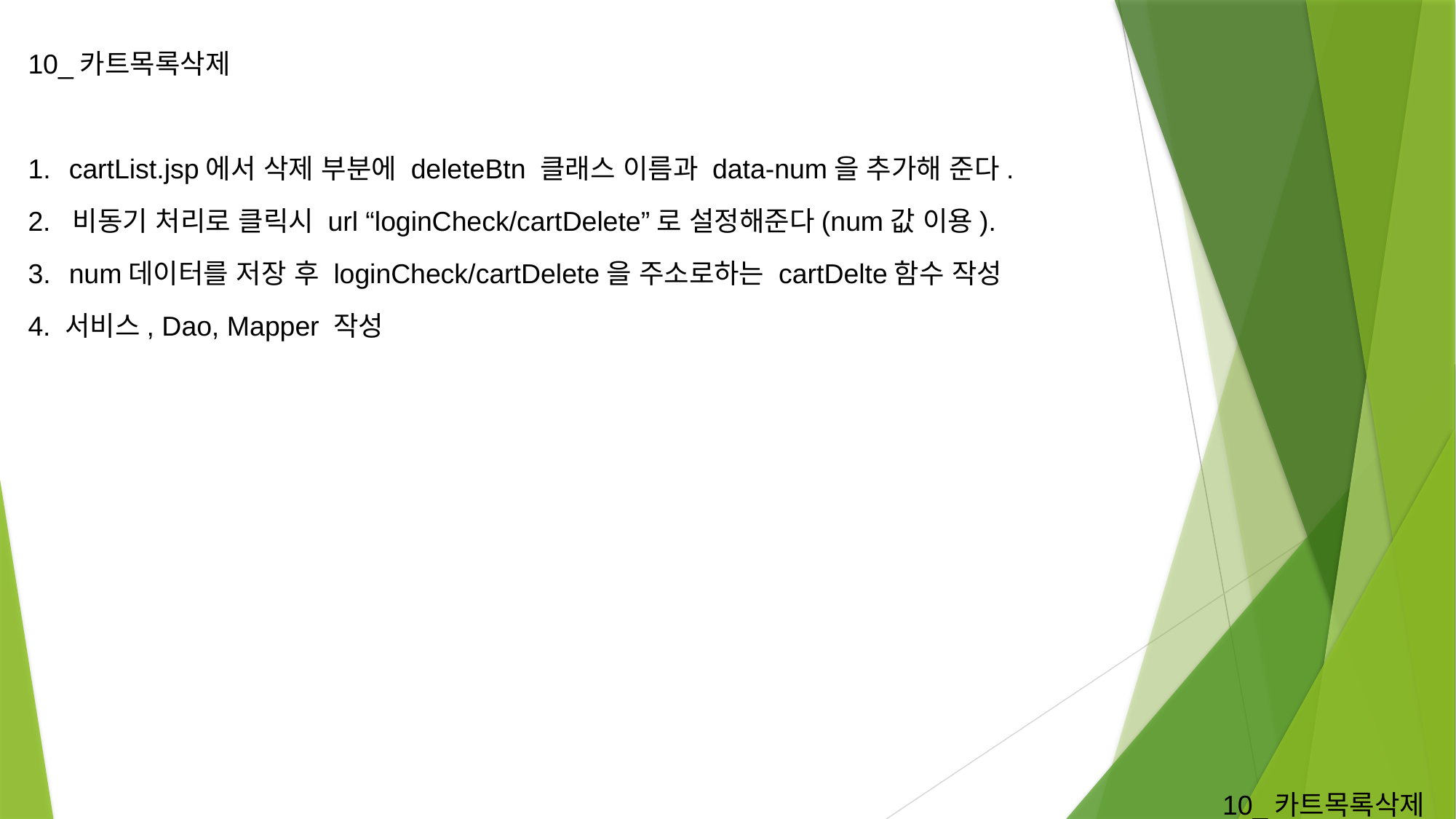

10_카트목록삭제

cartList.jsp에서 삭제 부분에 deleteBtn 클래스 이름과 data-num을 추가해 준다.
2.  비동기 처리로 클릭시 url “loginCheck/cartDelete”로 설정해준다(num값 이용).
num데이터를 저장 후 loginCheck/cartDelete을 주소로하는 cartDelte함수 작성
4. 서비스, Dao, Mapper 작성
10_카트목록삭제